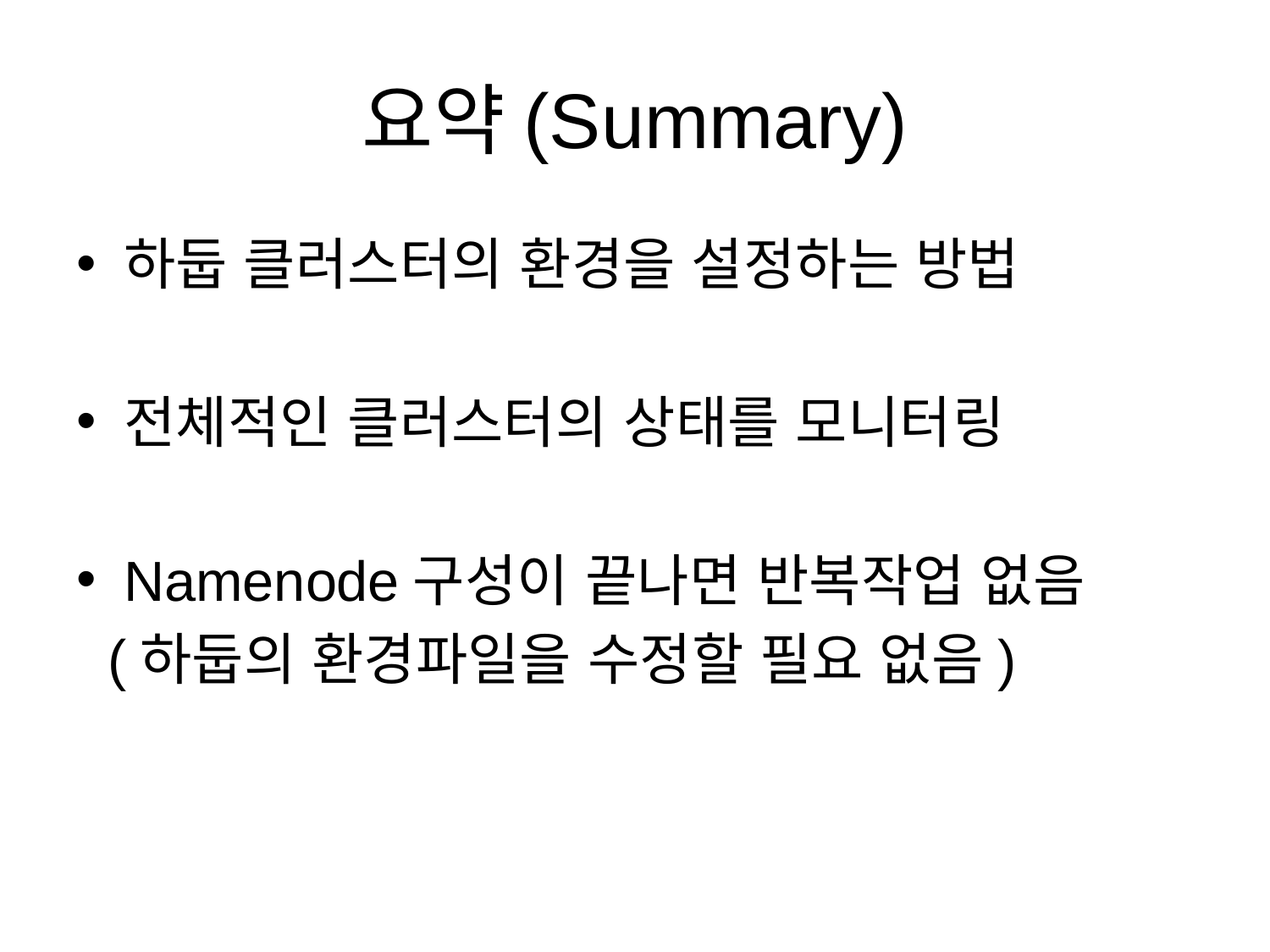

# 요약(Summary)
하둡 클러스터의 환경을 설정하는 방법

전체적인 클러스터의 상태를 모니터링

Namenode구성이 끝나면 반복작업 없음
  (하둡의 환경파일을 수정할 필요 없음)